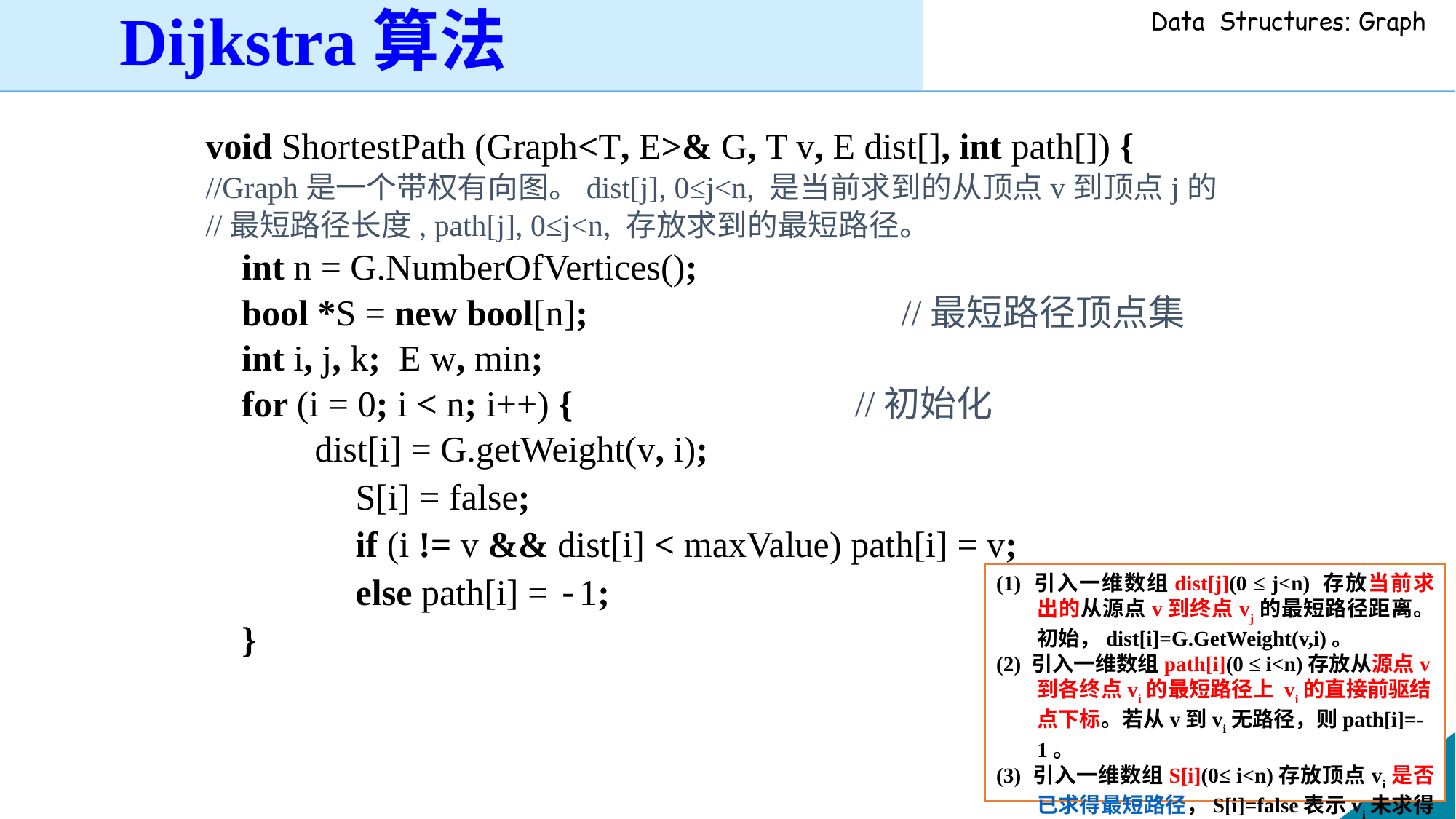

Dijkstra算法
void ShortestPath (Graph<T, E>& G, T v, E dist[], int path[]) {
//Graph是一个带权有向图。dist[j], 0≤j<n, 是当前求到的从顶点v到顶点j的
//最短路径长度, path[j], 0≤j<n, 存放求到的最短路径。
    int n = G.NumberOfVertices();
    bool *S = new bool[n]; 	   		//最短路径顶点集
    int i, j, k;  E w, min;
    for (i = 0; i < n; i++) {                               //初始化
            dist[i] = G.getWeight(v, i);
 		S[i] = false;
        	if (i != v && dist[i] < maxValue) path[i] = v;
        	else path[i] = -1;
    }

(1) 引入一维数组dist[j](0 ≤ j<n) 存放当前求出的从源点v到终点vj的最短路径距离。初始，dist[i]=G.GetWeight(v,i)。
(2) 引入一维数组path[i](0 ≤ i<n)存放从源点v到各终点vi的最短路径上 vi的直接前驱结点下标。若从v到vi无路径，则path[i]=-1。
(3) 引入一维数组S[i](0≤ i<n)存放顶点vi是否已求得最短路径，S[i]=false表示vi未求得最短路径；S[i]=true表示vi已求得最短路径。